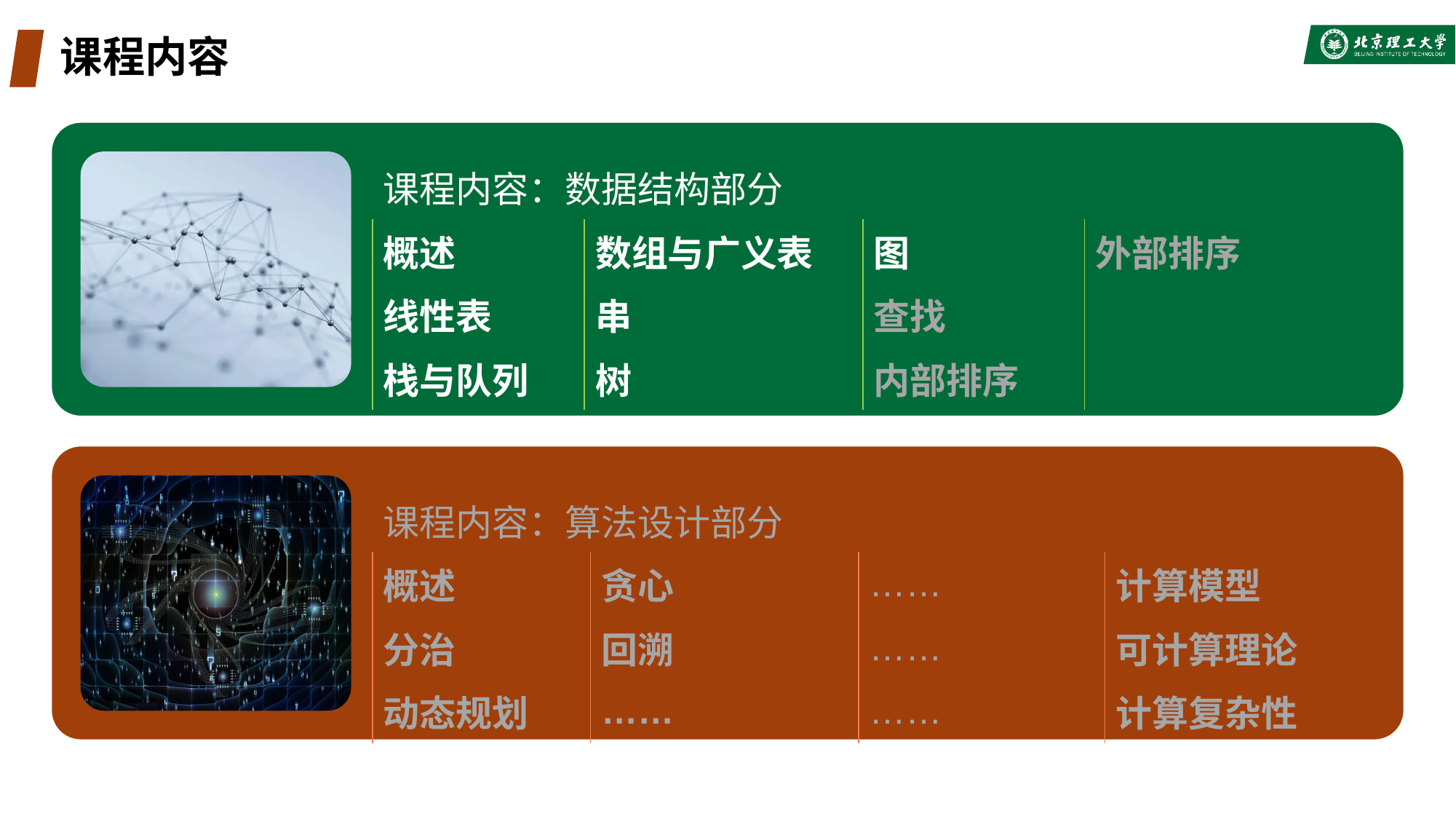

# 课程内容

| 课程内容：数据结构部分 |  |  |  |
| --- | --- | --- | --- |
| 概述 | 数组与广义表 | 图 | 外部排序 |
| 线性表 | 串 | 查找 |  |
| 栈与队列 | 树 | 内部排序 |  |
| 课程内容：算法设计部分 |  |  |  |
| --- | --- | --- | --- |
| 概述 | 贪心 | …… | 计算模型 |
| 分治 | 回溯 | …… | 可计算理论 |
| 动态规划 | …… | …… | 计算复杂性 |